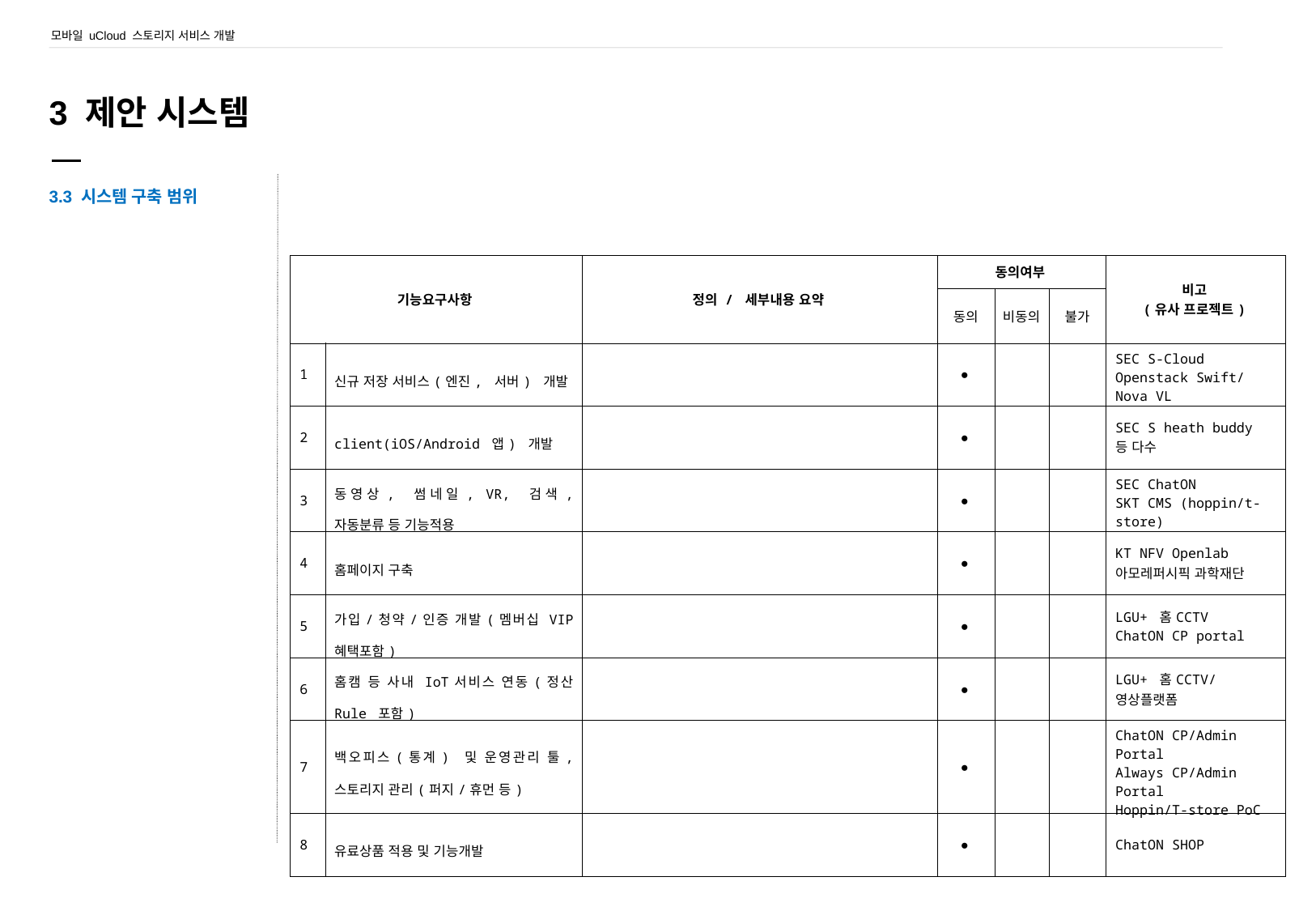

3 제안 시스템

3.3 시스템 구축 범위
| 기능요구사항 |  | 정의 / 세부내용 요약 | 동의여부 |  |  | 비고 (유사 프로젝트) |
| --- | --- | --- | --- | --- | --- | --- |
|  |  |  | 동의 | 비동의 | 불가 |  |
| 1 | 신규 저장 서비스(엔진, 서버) 개발 |  | ● |  |  | SEC S-Cloud Openstack Swift/Nova VL |
| 2 | client(iOS/Android 앱) 개발 |  | ● |  |  | SEC S heath buddy 등 다수 |
| 3 | 동영상, 썸네일, VR, 검색, 자동분류 등 기능적용 |  | ● |  |  | SEC ChatON SKT CMS (hoppin/t-store) |
| 4 | 홈페이지 구축 |  | ● |  |  | KT NFV Openlab 아모레퍼시픽 과학재단 |
| 5 | 가입/청약/인증 개발(멤버십 VIP 혜택포함) |  | ● |  |  | LGU+ 홈CCTV ChatON CP portal |
| 6 | 홈캠 등 사내 IoT서비스 연동(정산 Rule 포함) |  | ● |  |  | LGU+ 홈CCTV/영상플랫폼 |
| 7 | 백오피스(통계) 및 운영관리 툴, 스토리지 관리(퍼지/휴먼 등) |  | ● |  |  | ChatON CP/Admin Portal Always CP/Admin Portal Hoppin/T-store PoC |
| 8 | 유료상품 적용 및 기능개발 |  | ● |  |  | ChatON SHOP |